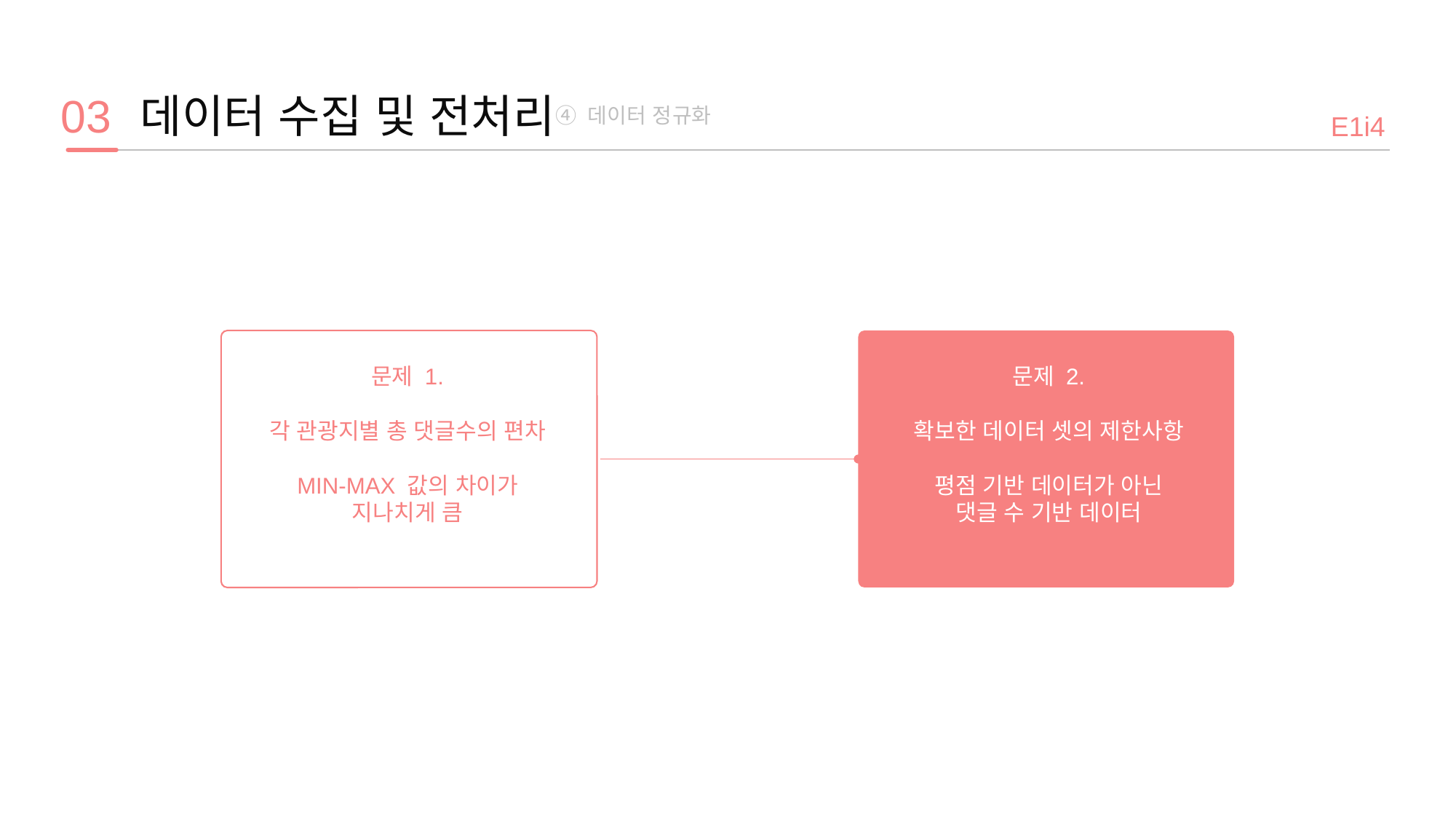

03
데이터 수집 및 전처리
④ 데이터 정규화
E1i4

문제 1.

각 관광지별 총 댓글수의 편차

MIN-MAX 값의 차이가
지나치게 큼
문제 2.

확보한 데이터 셋의 제한사항
평점 기반 데이터가 아닌
댓글 수 기반 데이터